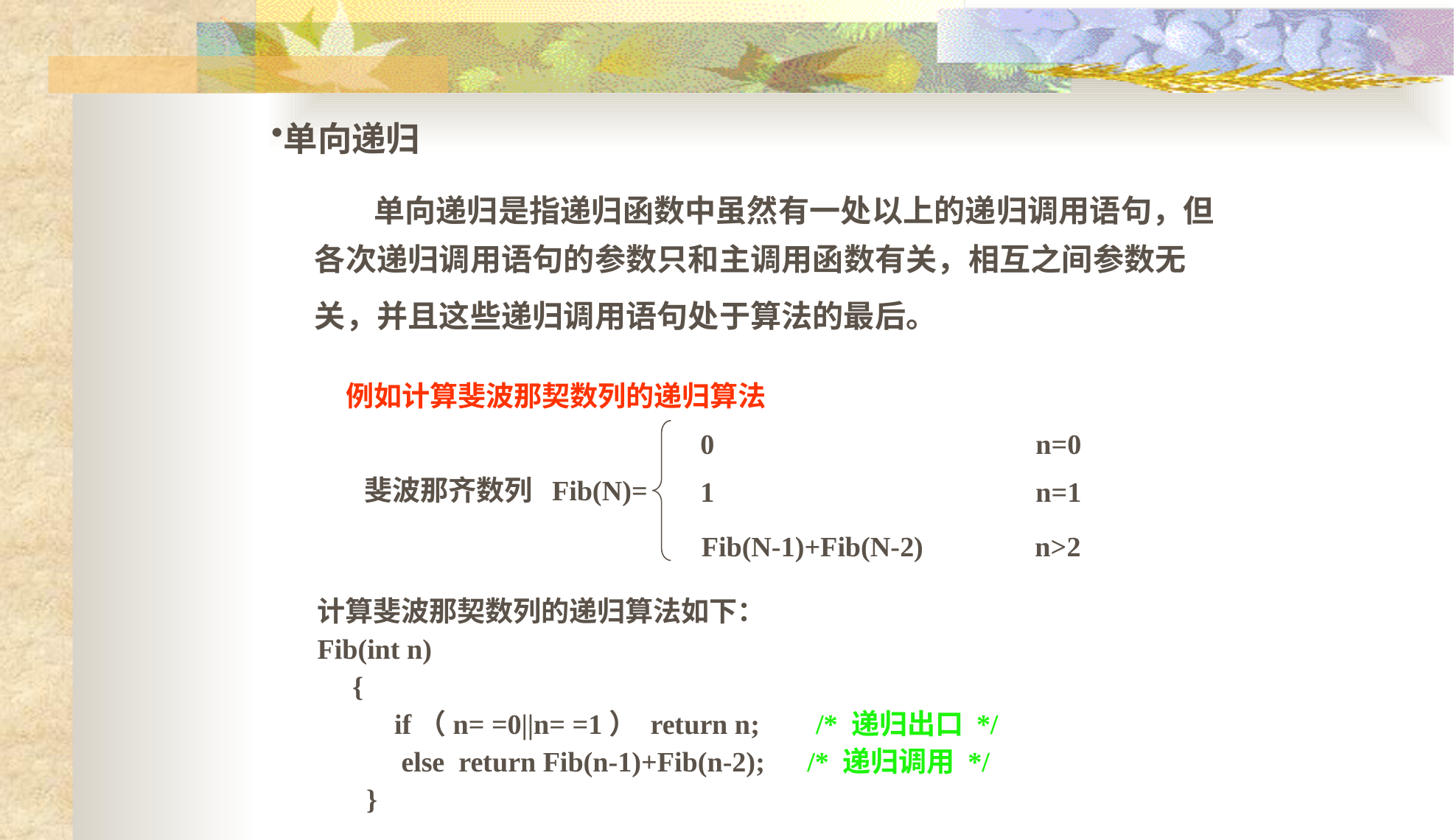

单向递归
单向递归是指递归函数中虽然有一处以上的递归调用语句，但各次递归调用语句的参数只和主调用函数有关，相互之间参数无关，并且这些递归调用语句处于算法的最后。
例如计算斐波那契数列的递归算法

0                                              n=0
斐波那齐数列  Fib(N)=
1                                              n=1
Fib(N-1)+Fib(N-2)                n>2
计算斐波那契数列的递归算法如下：
Fib(int n)
     {
           if（n= =0||n= =1） return n;        /* 递归出口 */
            else  return Fib(n-1)+Fib(n-2);      /* 递归调用 */
       }